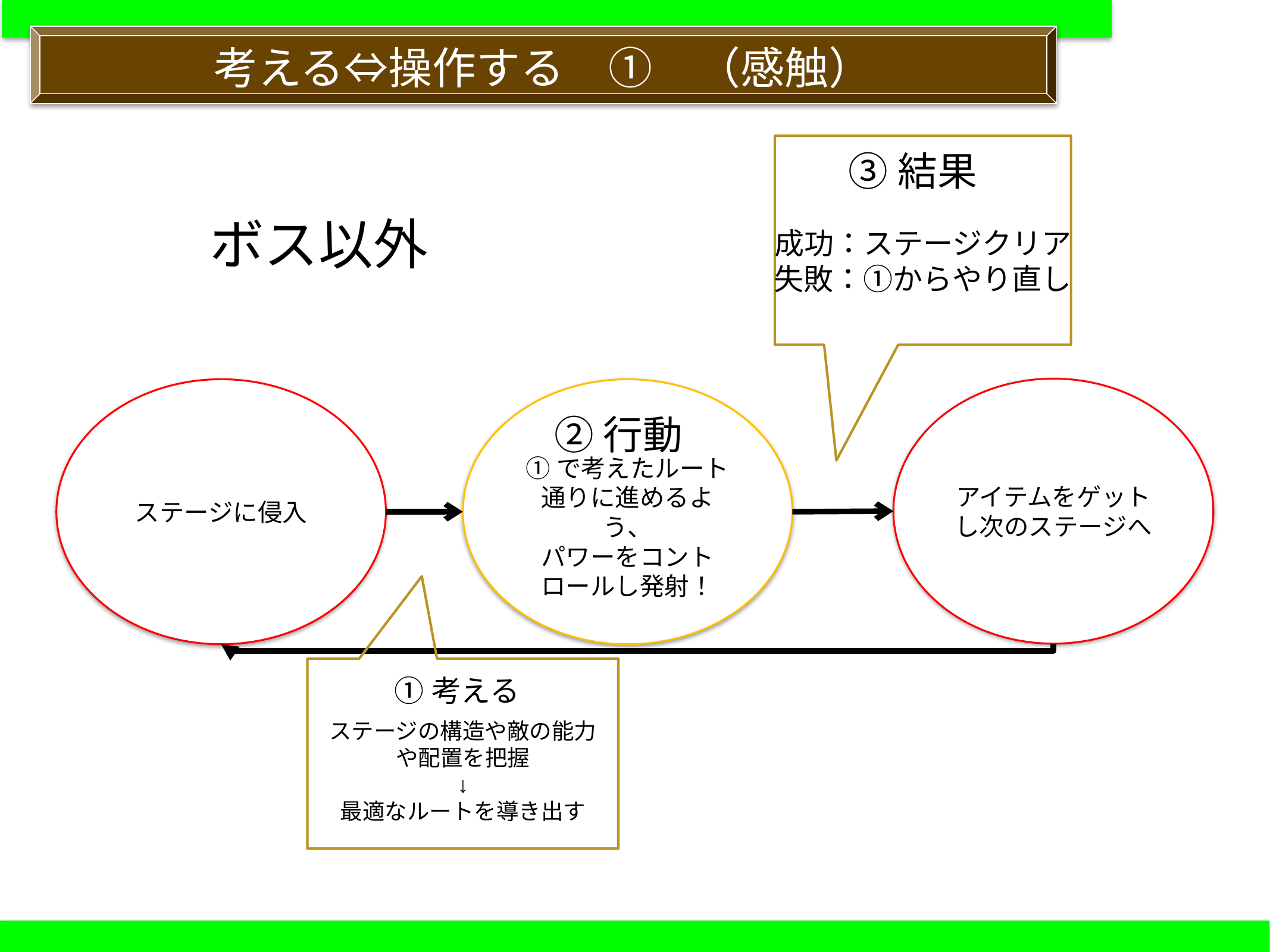

考える⇔操作する　①　（感触）

③結果
ボス以外
成功：ステージクリア
失敗：①からやり直し
アイテムをゲットし次のステージへ
ステージに侵入

①で考えたルート通りに進めるよう、
パワーをコントロールし発射！
②行動

①考える
ステージの構造や敵の能力や配置を把握
↓
最適なルートを導き出す